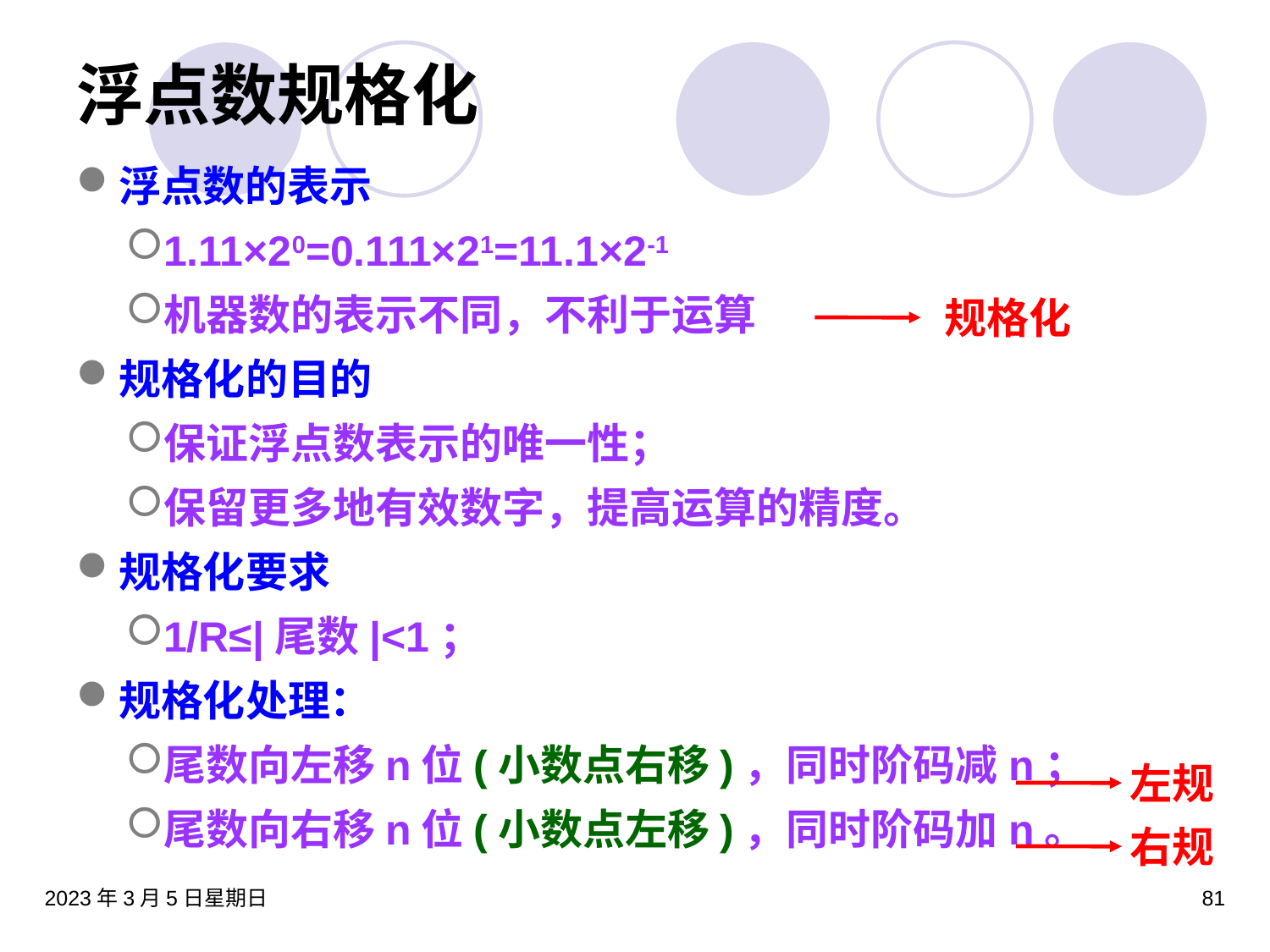

# 浮点数规格化
浮点数的表示
1.11×20=0.111×21=11.1×2-1
机器数的表示不同，不利于运算
规格化的目的
保证浮点数表示的唯一性；
保留更多地有效数字，提高运算的精度。
规格化要求
1/R≤|尾数|<1；
规格化处理：
尾数向左移n位(小数点右移)，同时阶码减n；
尾数向右移n位(小数点左移)，同时阶码加n。
规格化

左规

右规

2023年3月5日星期日
81